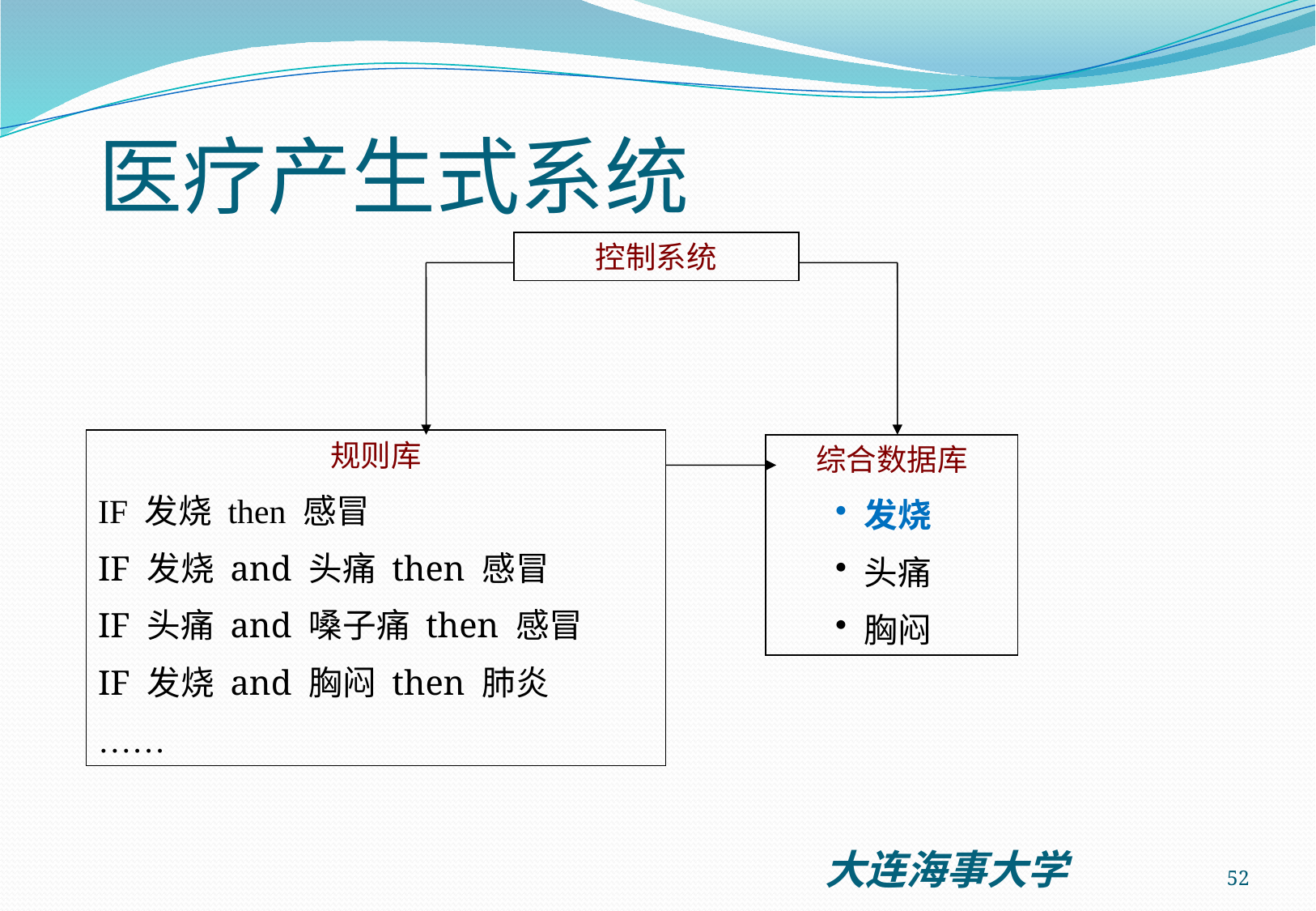

# 医疗产生式系统
控制系统

规则库
IF 发烧 then 感冒
IF 发烧 and 头痛 then 感冒
IF 头痛 and 嗓子痛 then 感冒
IF 发烧 and 胸闷 then 肺炎
……
综合数据库
发烧
头痛
胸闷

52